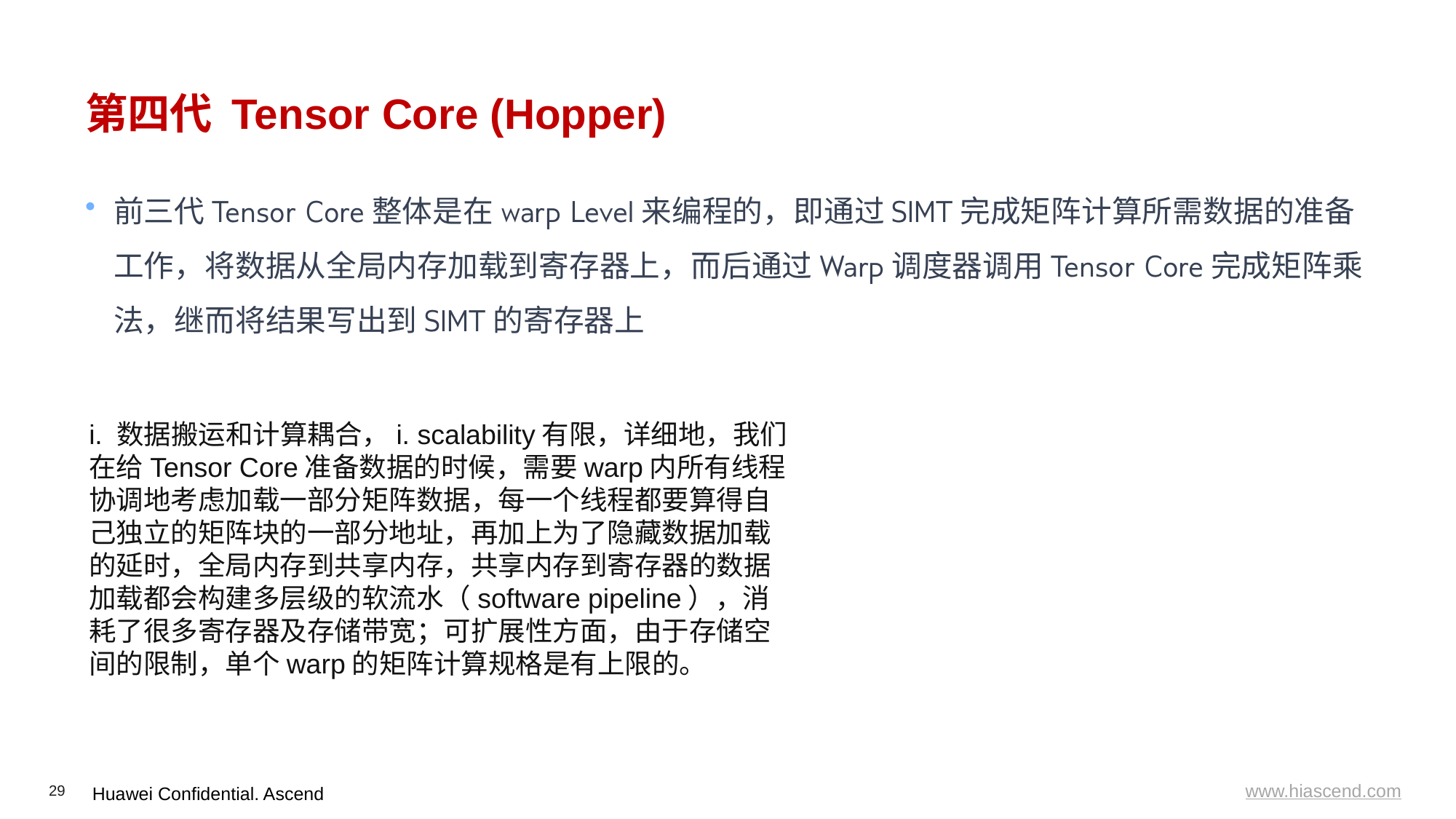

# 第四代 Tensor Core (Hopper)
前三代Tensor Core整体是在warp Level来编程的，即通过SIMT完成矩阵计算所需数据的准备工作，将数据从全局内存加载到寄存器上，而后通过Warp调度器调用Tensor Core完成矩阵乘法，继而将结果写出到SIMT的寄存器上
i. 数据搬运和计算耦合，i. scalability有限，详细地，我们在给Tensor Core准备数据的时候，需要warp内所有线程协调地考虑加载一部分矩阵数据，每一个线程都要算得自己独立的矩阵块的一部分地址，再加上为了隐藏数据加载的延时，全局内存到共享内存，共享内存到寄存器的数据加载都会构建多层级的软流水（software pipeline），消耗了很多寄存器及存储带宽；可扩展性方面，由于存储空间的限制，单个warp的矩阵计算规格是有上限的。